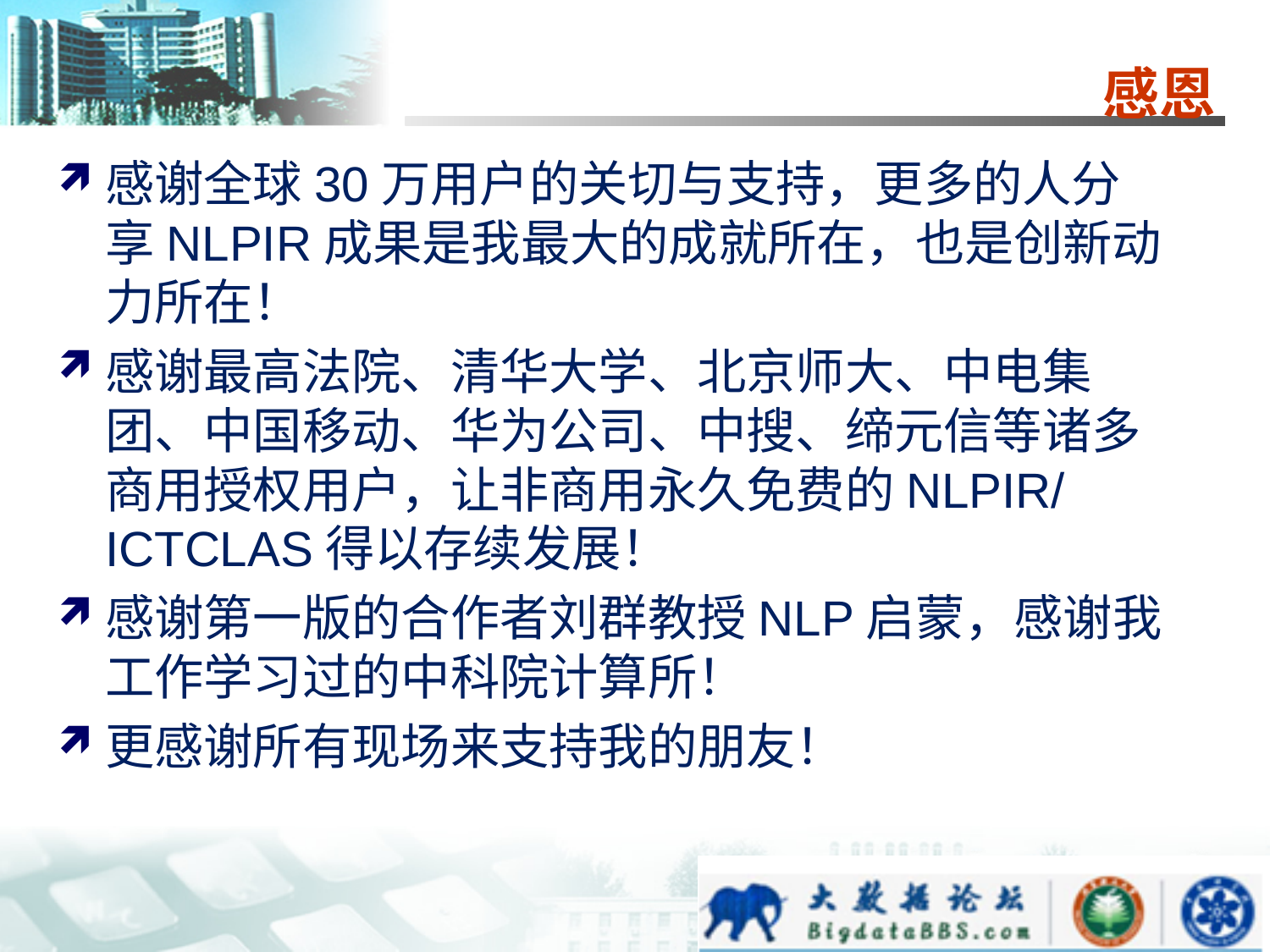

感恩
感谢全球30万用户的关切与支持，更多的人分享NLPIR成果是我最大的成就所在，也是创新动力所在！
感谢最高法院、清华大学、北京师大、中电集团、中国移动、华为公司、中搜、缔元信等诸多商用授权用户，让非商用永久免费的NLPIR/ICTCLAS得以存续发展！
感谢第一版的合作者刘群教授NLP启蒙，感谢我工作学习过的中科院计算所！
更感谢所有现场来支持我的朋友！